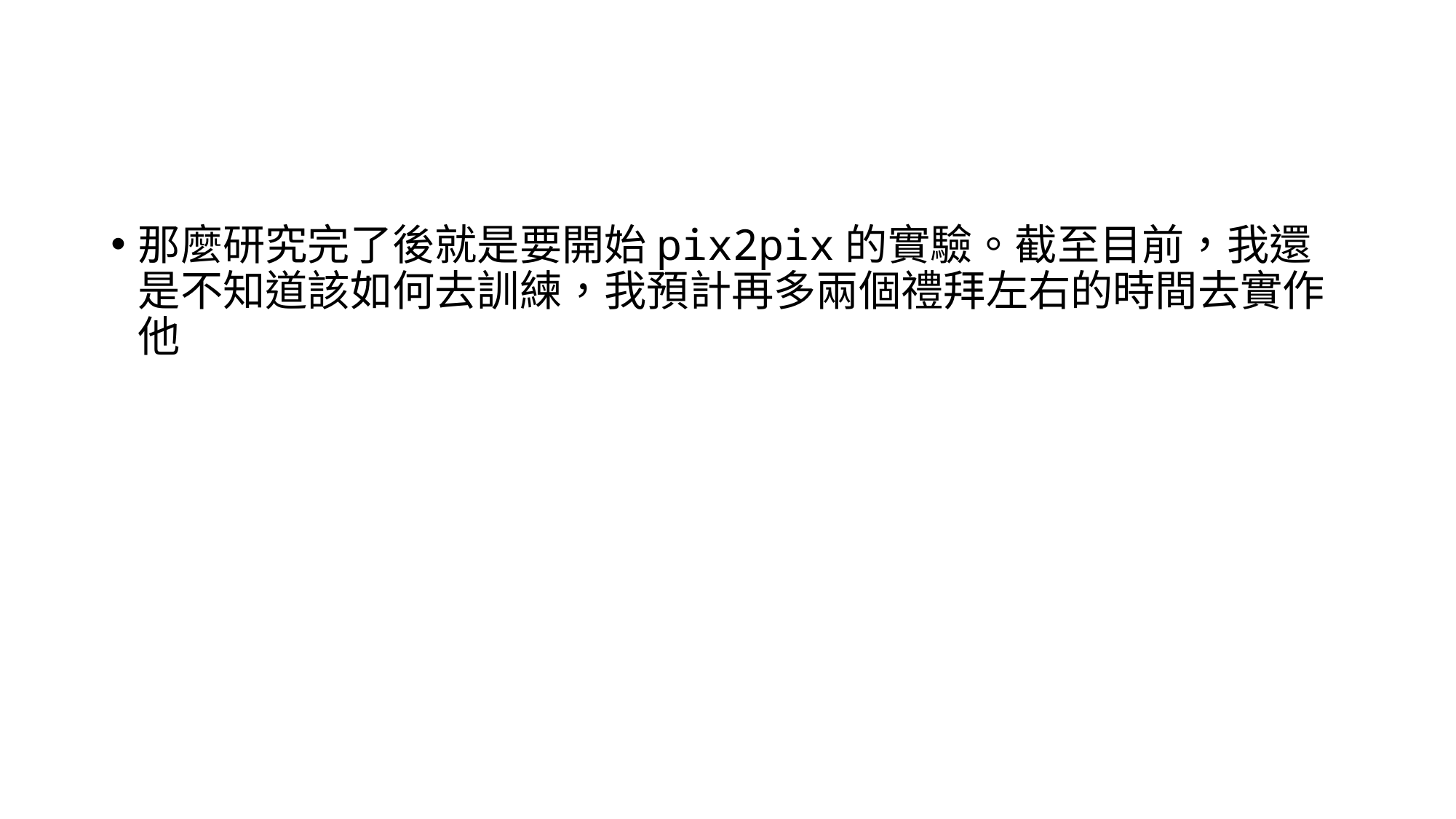

#
那麼研究完了後就是要開始pix2pix的實驗。截至目前，我還是不知道該如何去訓練，我預計再多兩個禮拜左右的時間去實作他